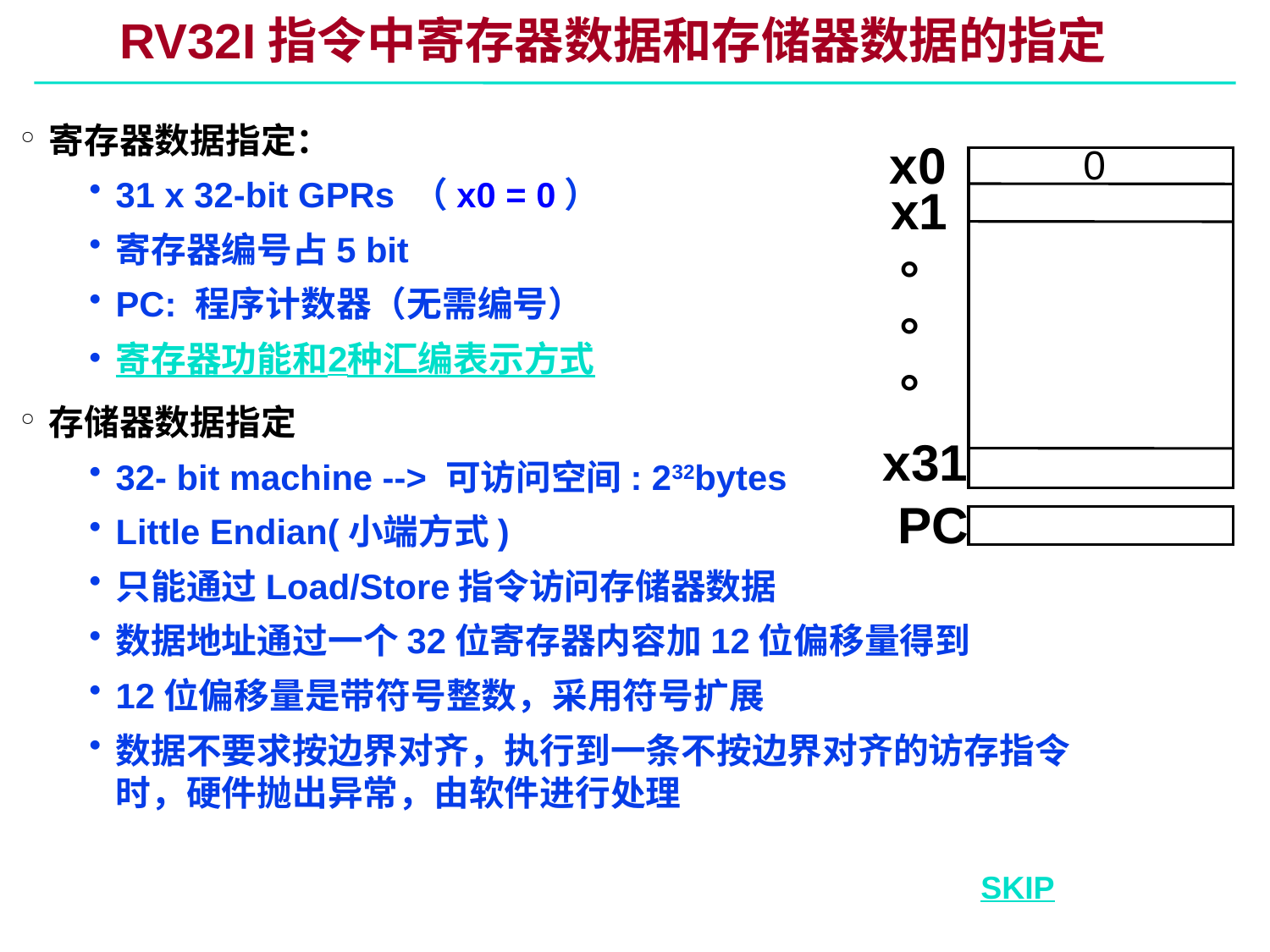

# RV32I指令中寄存器数据和存储器数据的指定
寄存器数据指定：
31 x 32-bit GPRs （x0 = 0）
寄存器编号占5 bit
PC: 程序计数器（无需编号）
寄存器功能和2种汇编表示方式
存储器数据指定
32- bit machine --> 可访问空间: 232bytes
Little Endian(小端方式)
只能通过Load/Store指令访问存储器数据
数据地址通过一个32位寄存器内容加12位偏移量得到
12位偏移量是带符号整数，采用符号扩展
数据不要求按边界对齐，执行到一条不按边界对齐的访存指令时，硬件抛出异常，由软件进行处理

x0
0

x1

°
°
°
x31

PC

SKIP